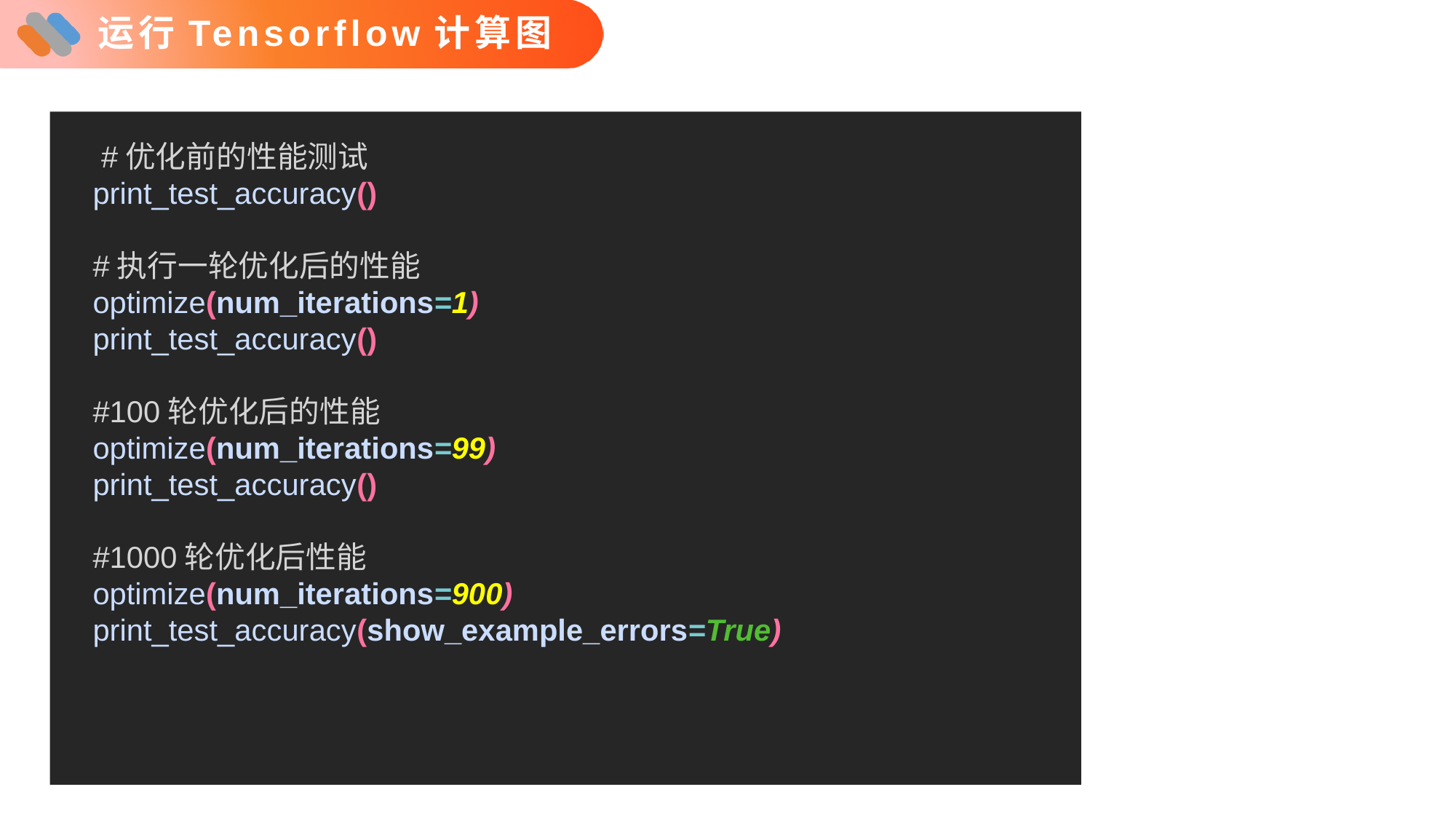

# 运行Tensorflow计算图
 #优化前的性能测试
print_test_accuracy()

#执行一轮优化后的性能
optimize(num_iterations=1)
print_test_accuracy()

#100轮优化后的性能
optimize(num_iterations=99)
print_test_accuracy()

#1000轮优化后性能
optimize(num_iterations=900)
print_test_accuracy(show_example_errors=True)